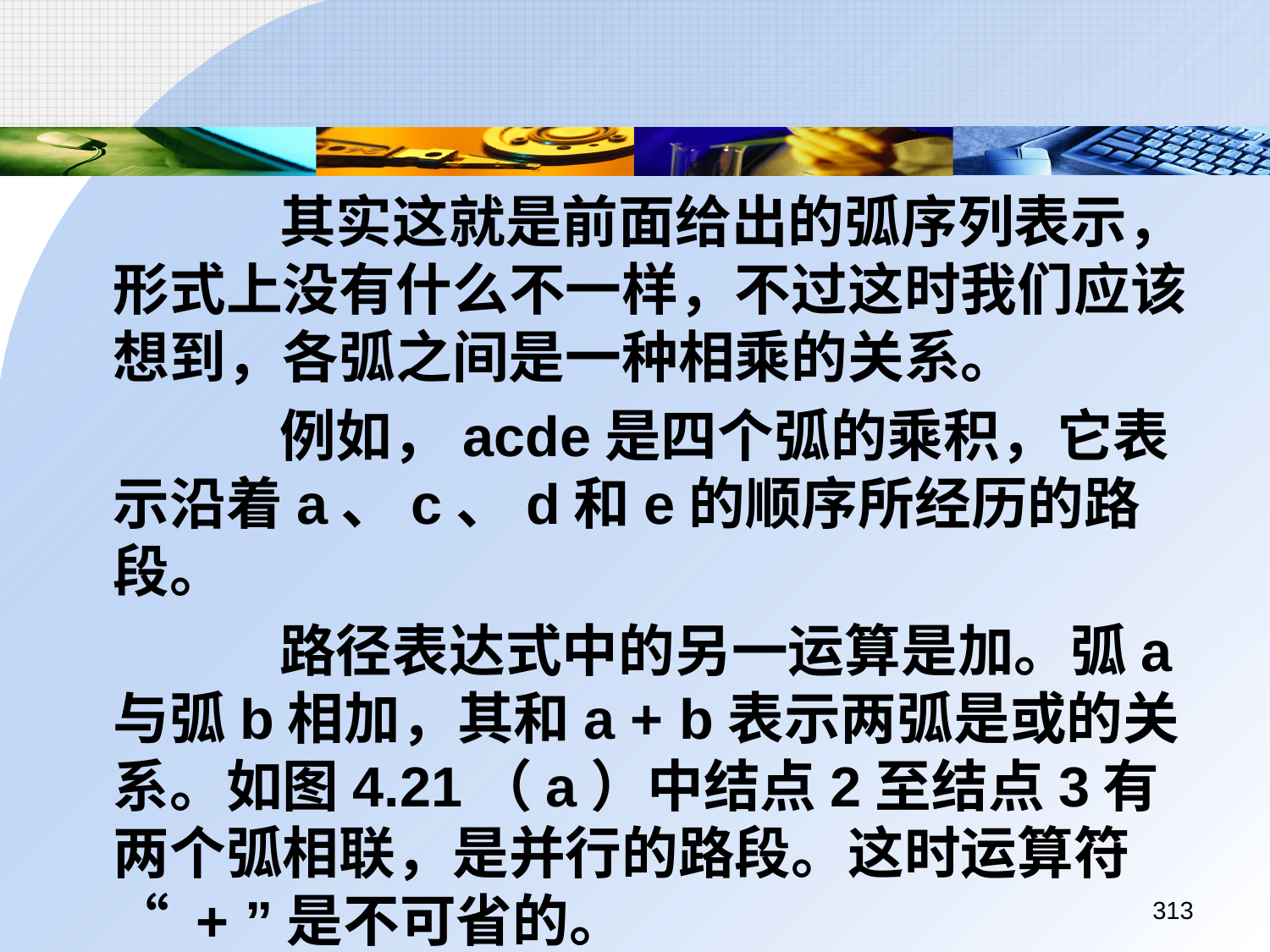

其实这就是前面给出的弧序列表示，形式上没有什么不一样，不过这时我们应该想到，各弧之间是一种相乘的关系。
		  例如，acde是四个弧的乘积，它表示沿着a、c、d和e的顺序所经历的路段。
		  路径表达式中的另一运算是加。弧a与弧b相加，其和a + b表示两弧是或的关系。如图4.21（a）中结点2至结点3有两个弧相联，是并行的路段。这时运算符“ + ”是不可省的。

313